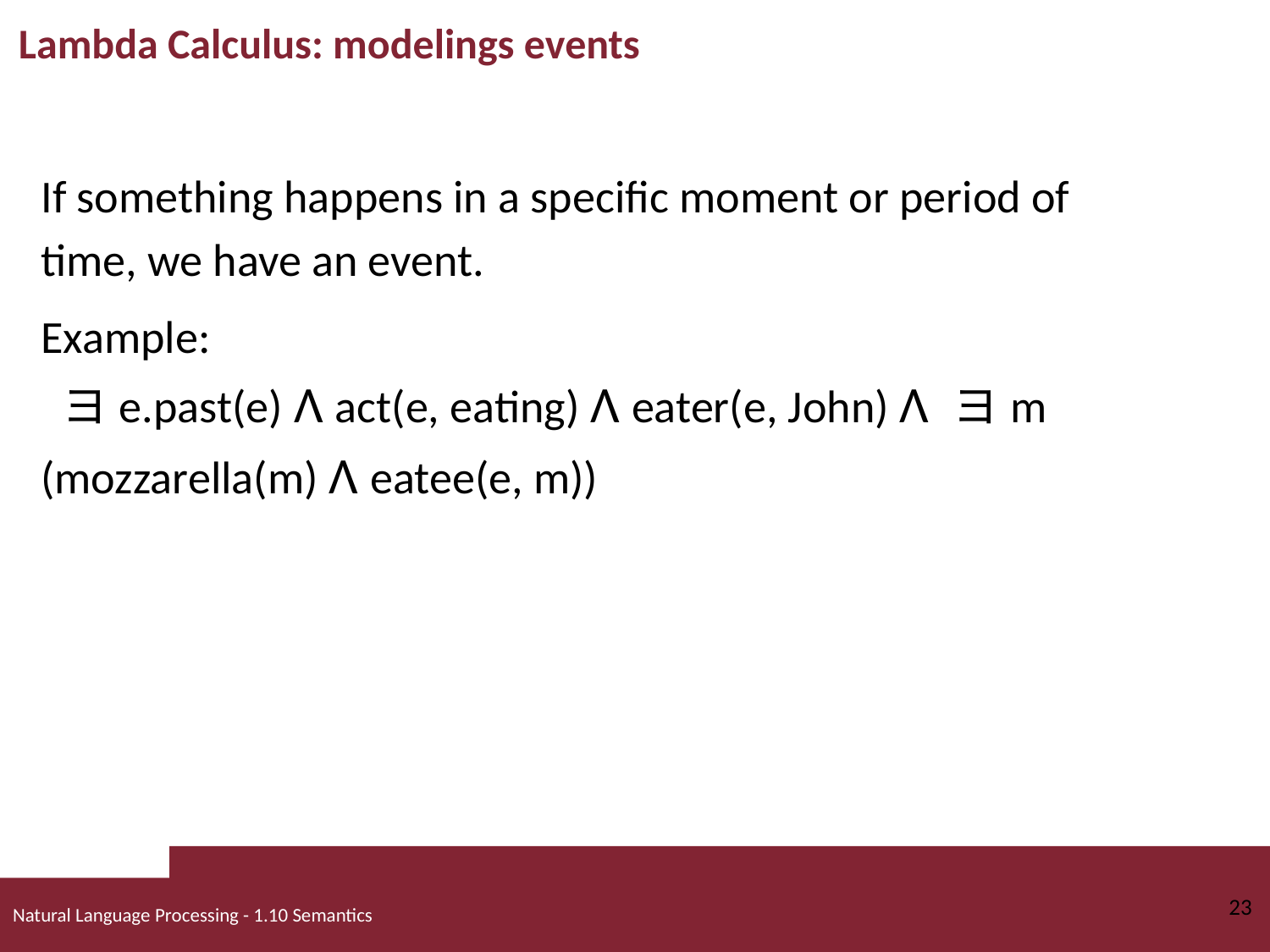

# Lambda Calculus: modelings events

If something happens in a specific moment or period of time, we have an event.
Example:
 ヨe.past(e) Λ act(e, eating) Λ eater(e, John) Λ ヨm (mozzarella(m) Λ eatee(e, m))

23
Natural Language Processing - 1.10 Semantics